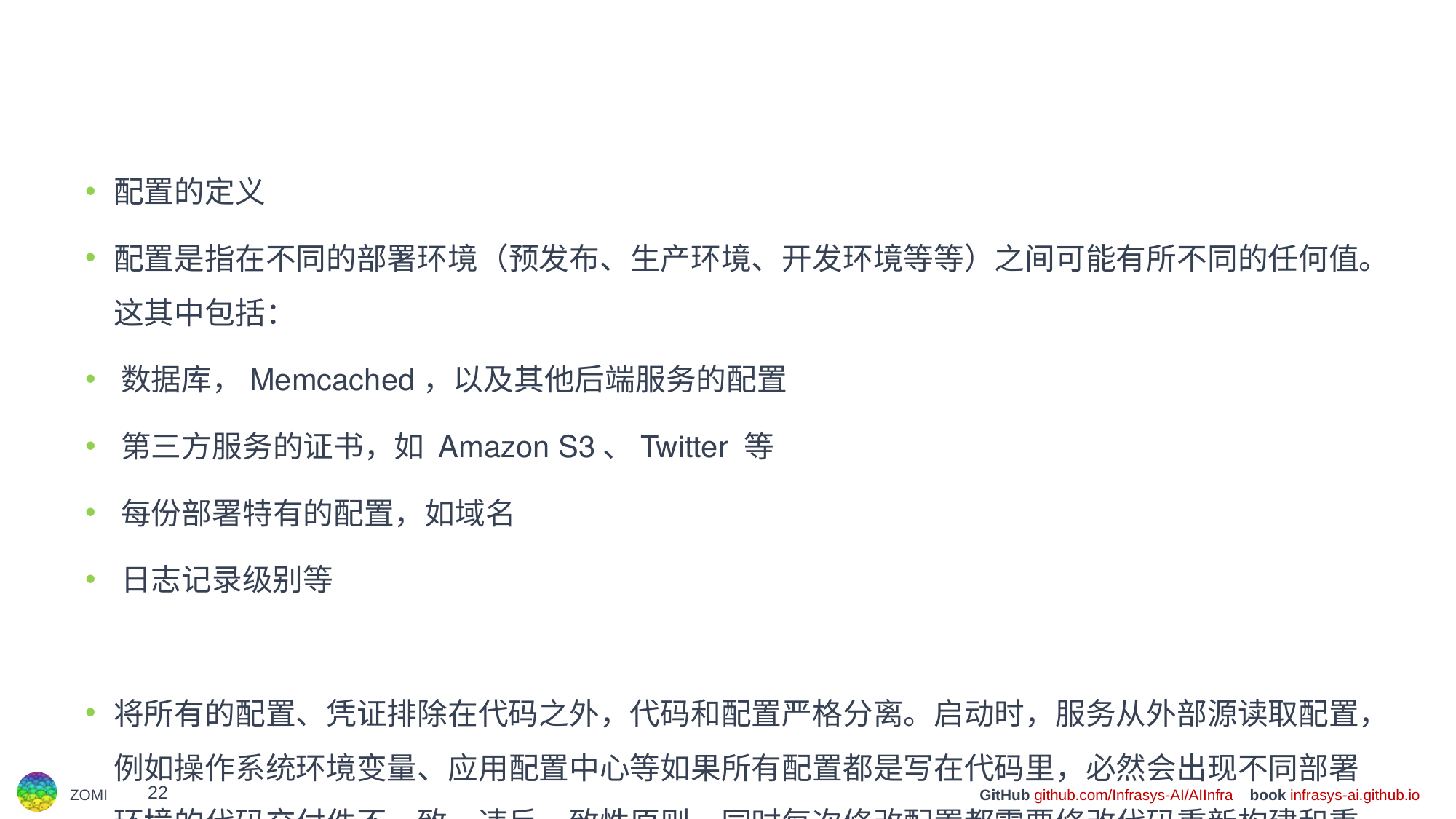

#
配置的定义
配置是指在不同的部署环境（预发布、生产环境、开发环境等等）之间可能有所不同的任何值。这其中包括：
﻿﻿数据库，Memcached，以及其他后端服务的配置
﻿﻿第三方服务的证书，如 Amazon S3、Twitter 等
﻿﻿每份部署特有的配置，如域名
﻿﻿日志记录级别等

将所有的配置、凭证排除在代码之外，代码和配置严格分离。启动时，服务从外部源读取配置，例如操作系统环境变量、应用配置中心等如果所有配置都是写在代码里，必然会出现不同部署环境的代码交付件不一致，违反一致性原则，同时每次修改配置都需要修改代码重新构建和重新部署，效率和扩展性都极低。而配置外部化不仅解决了以上问题，还有以下优点：
﻿一次生成，随处运行，不同部署环境的代码确保一致
﻿﻿确保应用程序所依赖的资源或服务的敏感信息不对外轻易暴露
﻿﻿是程序具备运行时动态调整行为的能力达成手段/方式